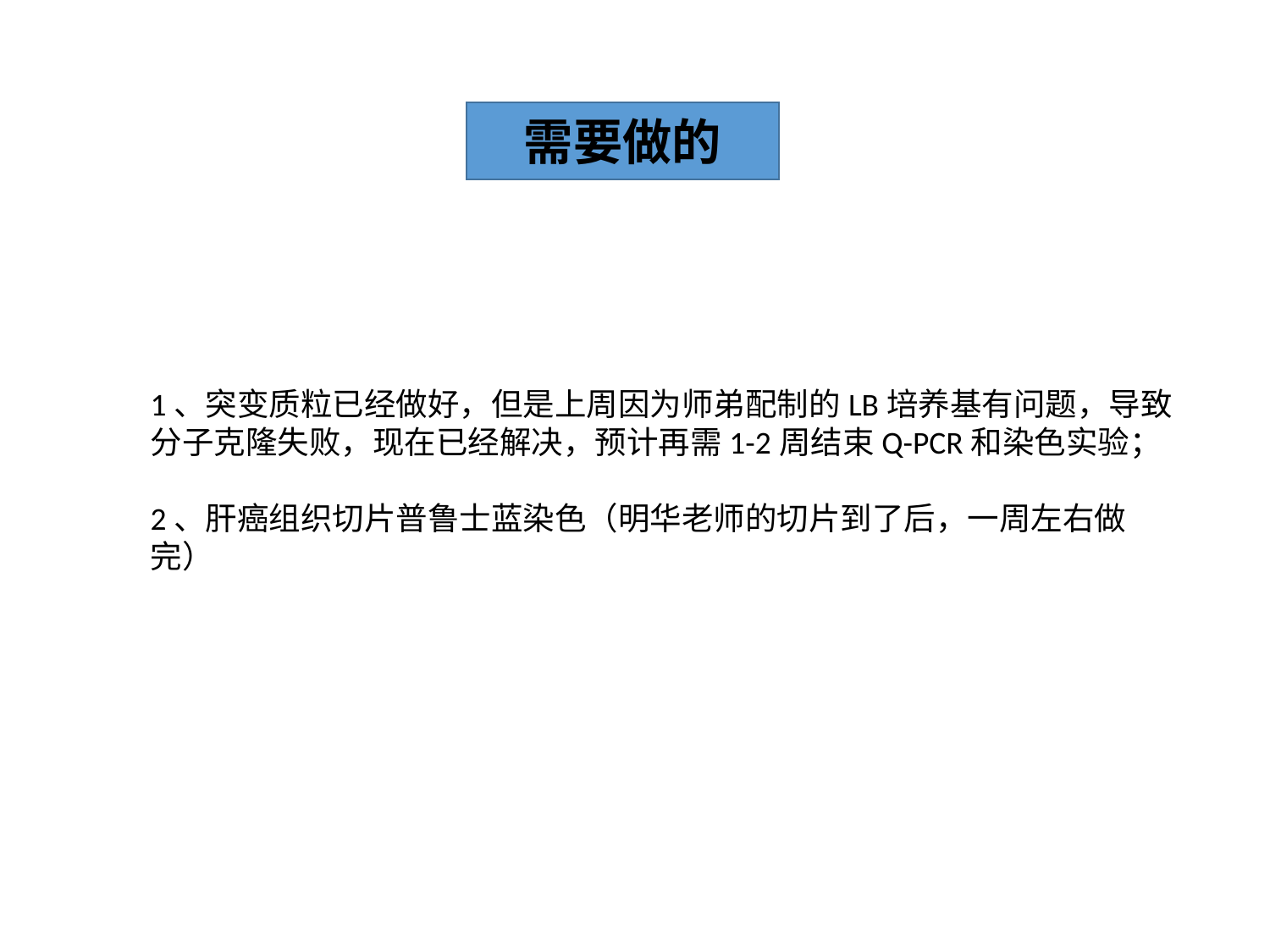

需要做的
1、突变质粒已经做好，但是上周因为师弟配制的LB培养基有问题，导致分子克隆失败，现在已经解决，预计再需1-2周结束Q-PCR和染色实验；

2、肝癌组织切片普鲁士蓝染色（明华老师的切片到了后，一周左右做完）